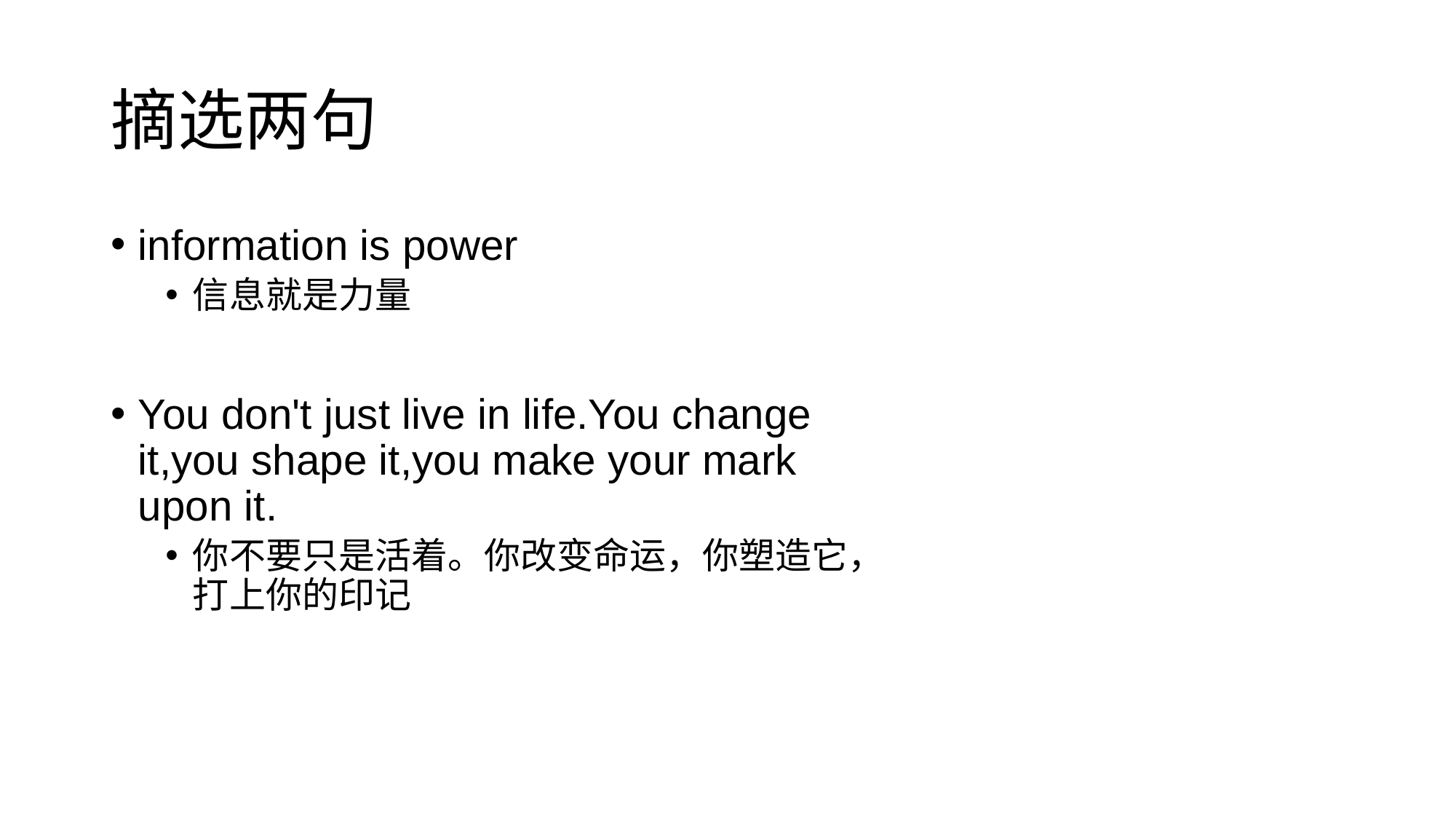

# 摘选两句
information is power
信息就是力量

You don't just live in life.You change it,you shape it,you make your mark upon it.
你不要只是活着。你改变命运，你塑造它，打上你的印记